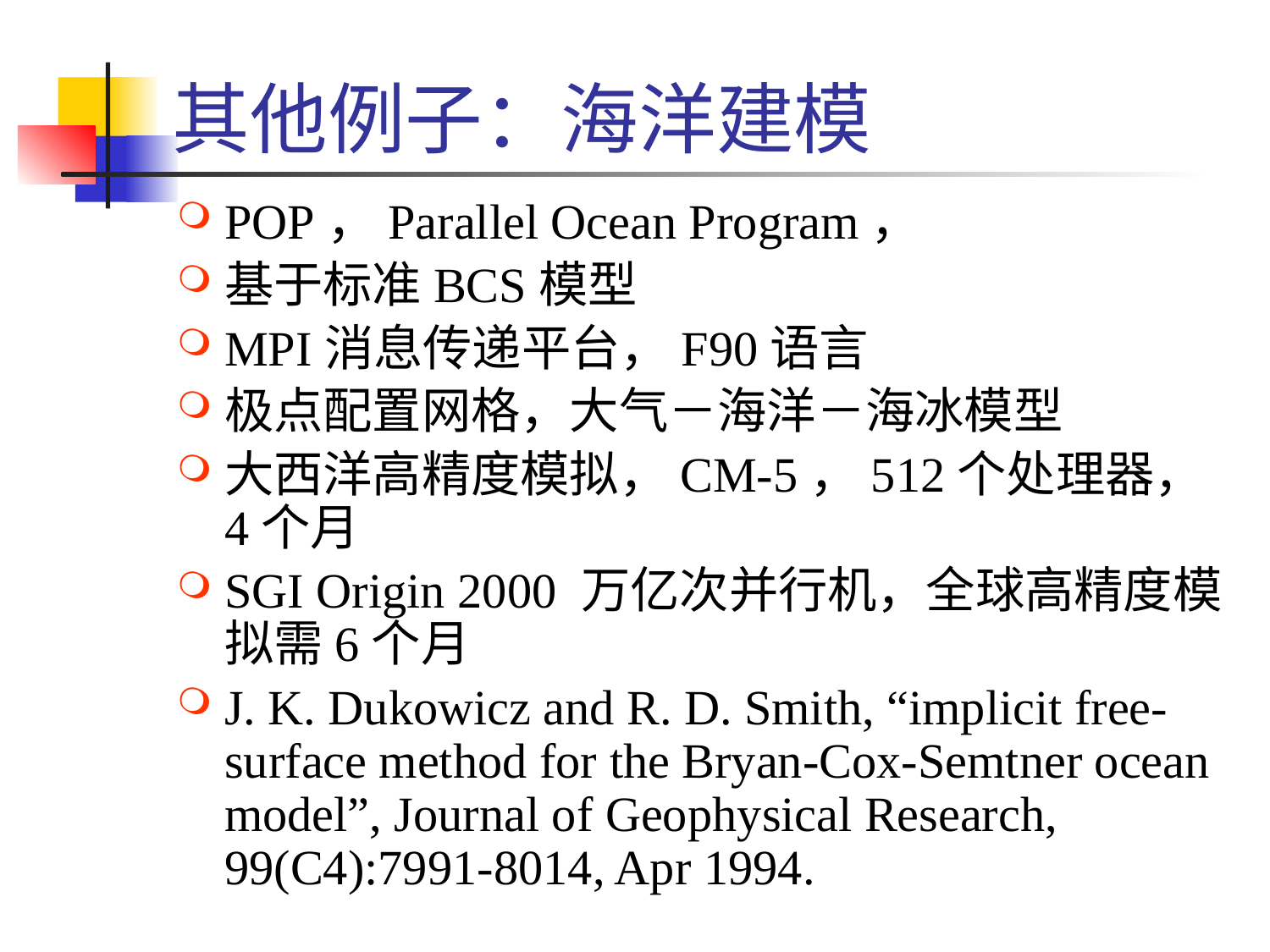

# 其他例子：海洋建模
POP，Parallel Ocean Program，
基于标准BCS模型
MPI消息传递平台，F90语言
极点配置网格，大气－海洋－海冰模型
大西洋高精度模拟，CM-5，512个处理器，4个月
SGI Origin 2000 万亿次并行机，全球高精度模拟需6个月
J. K. Dukowicz and R. D. Smith, “implicit free-surface method for the Bryan-Cox-Semtner ocean model”, Journal of Geophysical Research, 99(C4):7991-8014, Apr 1994.